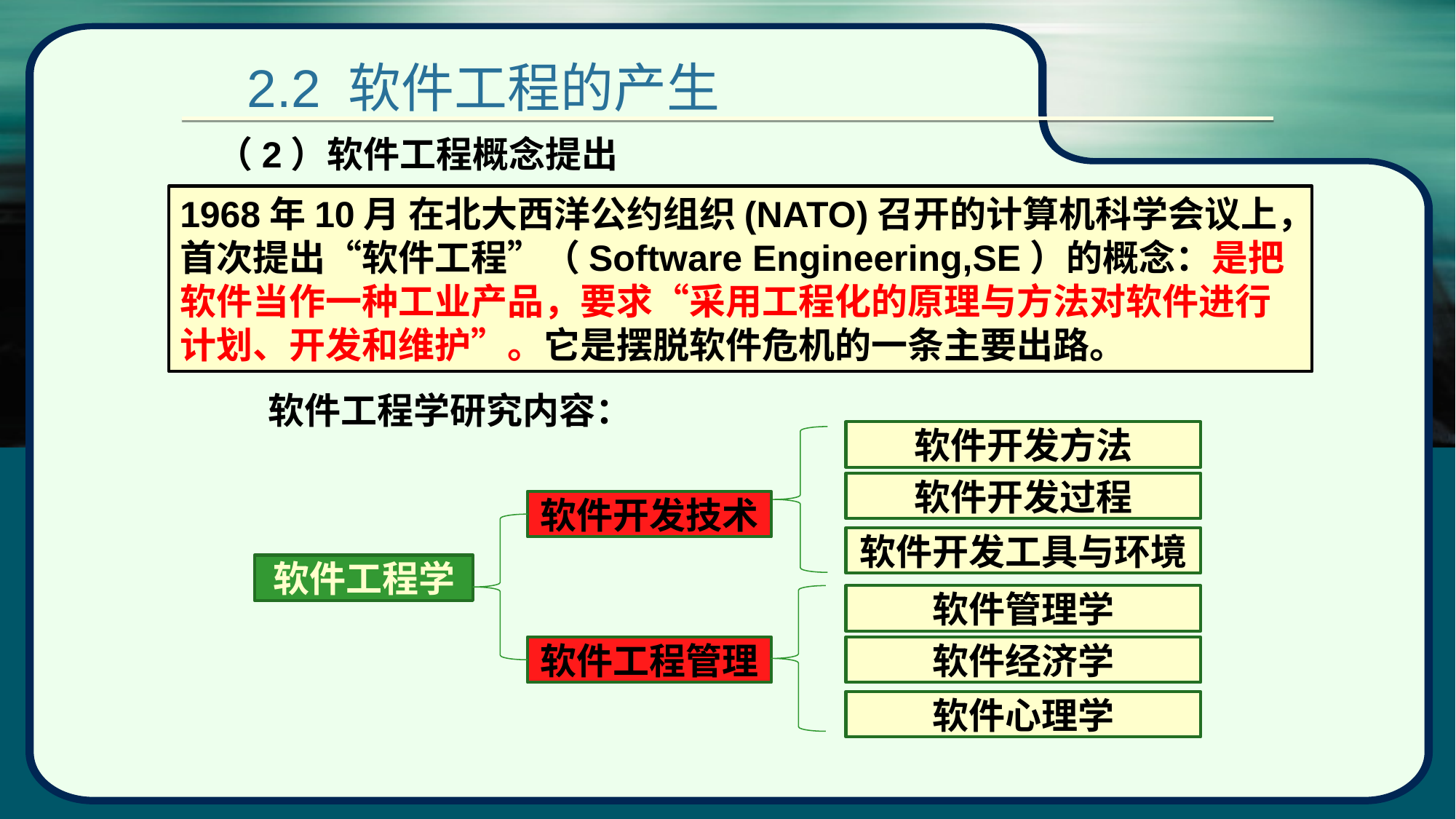

# 2.2 软件工程的产生
（2）软件工程概念提出
1968年10月 在北大西洋公约组织(NATO)召开的计算机科学会议上，首次提出“软件工程”（Software Engineering,SE）的概念：是把软件当作一种工业产品，要求“采用工程化的原理与方法对软件进行计划、开发和维护”。它是摆脱软件危机的一条主要出路。
软件工程学研究内容：
软件开发方法

软件开发过程
软件开发技术

软件开发工具与环境
软件工程学

软件管理学
软件工程管理
软件经济学
软件心理学